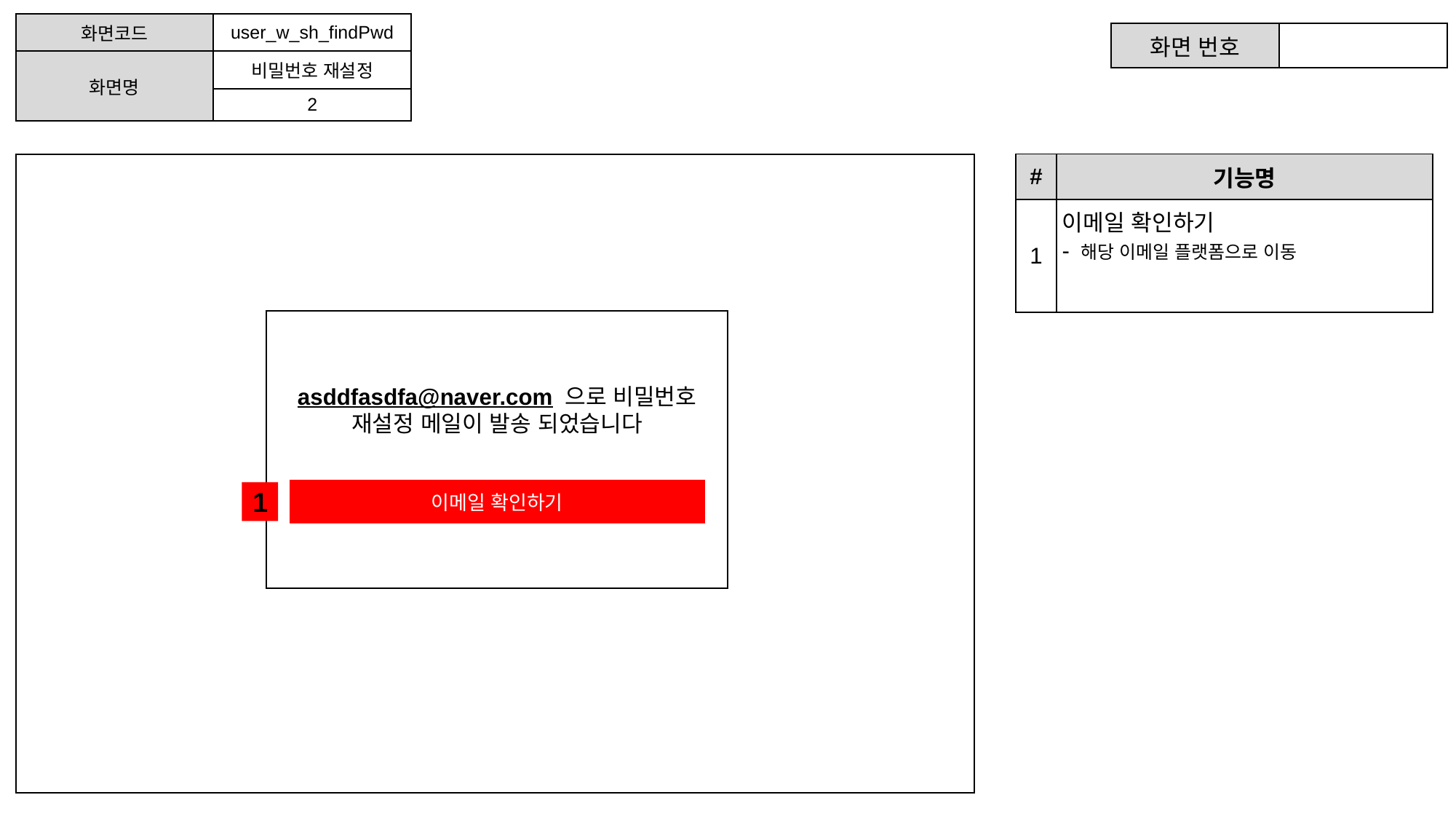

| 화면코드 | user\_w\_sh\_findPwd |
| --- | --- |
| 화면명 | 비밀번호 재설정 |
|  | 2 |
| 화면 번호 |  |
| --- | --- |

| # | 기능명 |
| --- | --- |
| 1 | 이메일 확인하기 - 해당 이메일 플랫폼으로 이동 |

asddfasdfa@naver.com 으로 비밀번호 재설정 메일이 발송 되었습니다
| 이메일 확인하기 |
| --- |
1